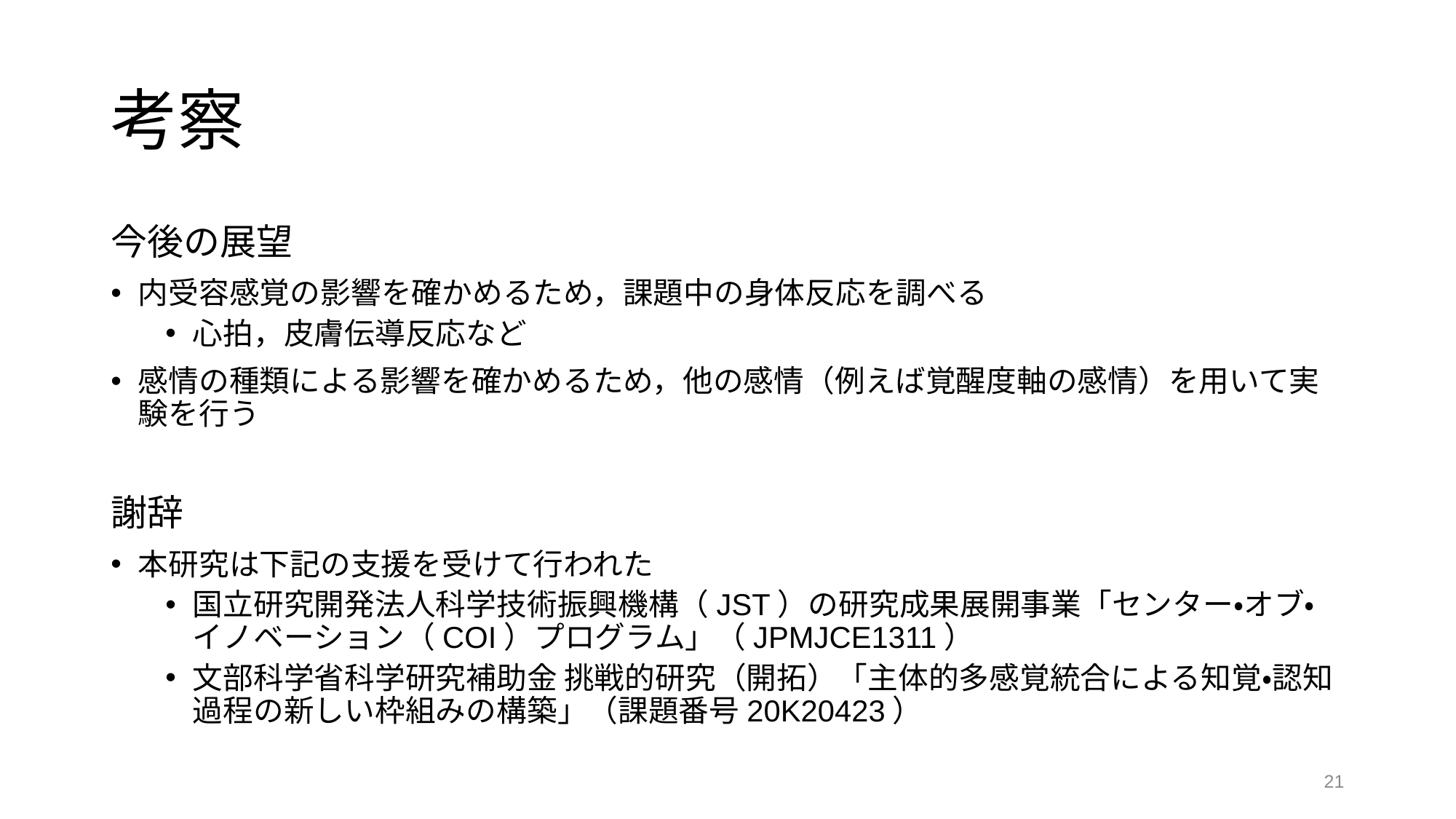

# 考察
今後の展望
内受容感覚の影響を確かめるため，課題中の身体反応を調べる
心拍，皮膚伝導反応など
感情の種類による影響を確かめるため，他の感情（例えば覚醒度軸の感情）を用いて実験を行う

謝辞
本研究は下記の支援を受けて行われた
国立研究開発法人科学技術振興機構（JST）の研究成果展開事業「センター・オブ・イノベーション（COI）プログラム」（JPMJCE1311）
文部科学省科学研究補助金 挑戦的研究（開拓）「主体的多感覚統合による知覚・認知過程の新しい枠組みの構築」（課題番号20K20423）

21